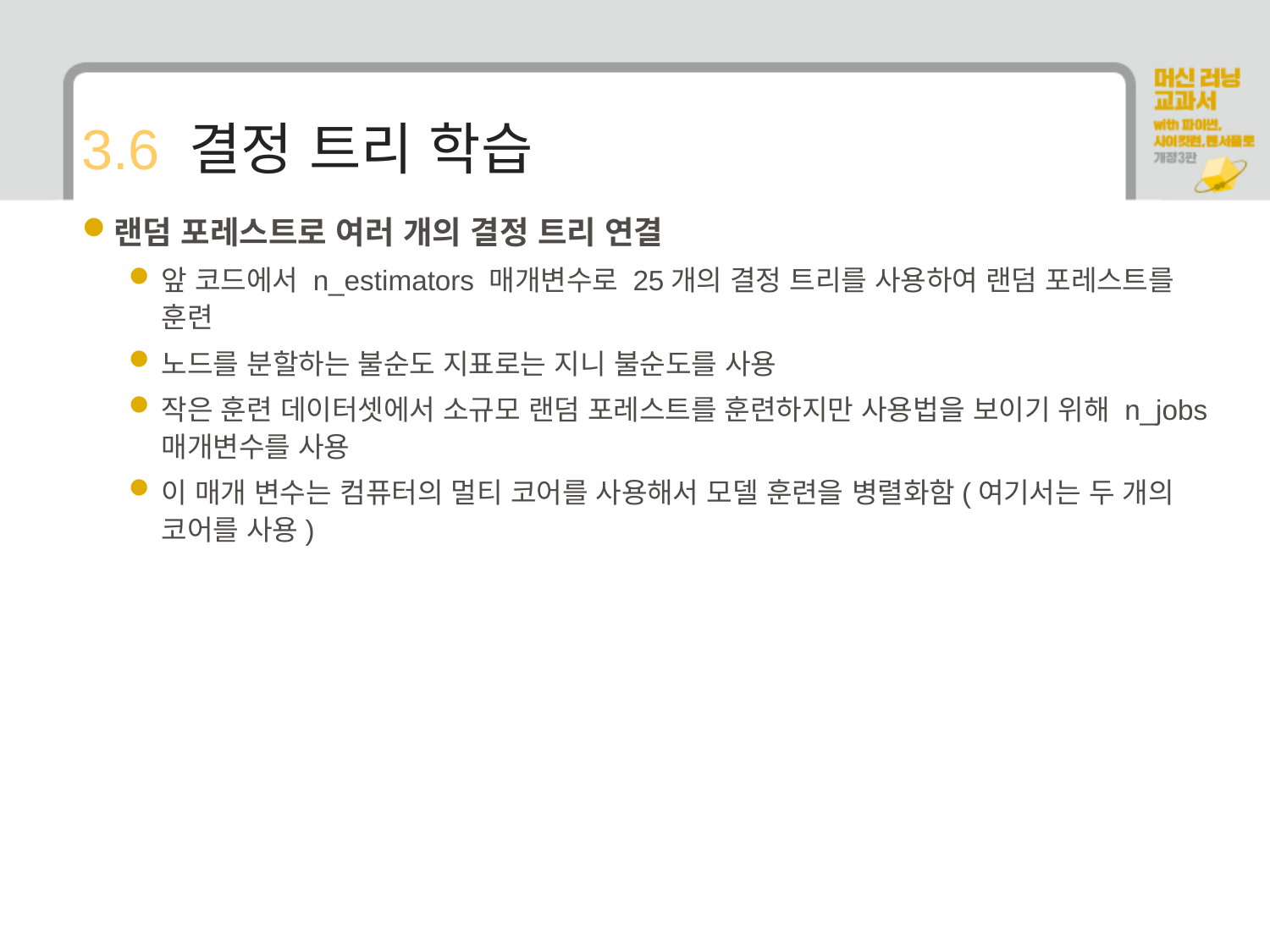

# 3.6 결정 트리 학습
랜덤 포레스트로 여러 개의 결정 트리 연결
앞 코드에서 n_estimators 매개변수로 25개의 결정 트리를 사용하여 랜덤 포레스트를 훈련
노드를 분할하는 불순도 지표로는 지니 불순도를 사용
작은 훈련 데이터셋에서 소규모 랜덤 포레스트를 훈련하지만 사용법을 보이기 위해 n_jobs 매개변수를 사용
이 매개 변수는 컴퓨터의 멀티 코어를 사용해서 모델 훈련을 병렬화함(여기서는 두 개의 코어를 사용)